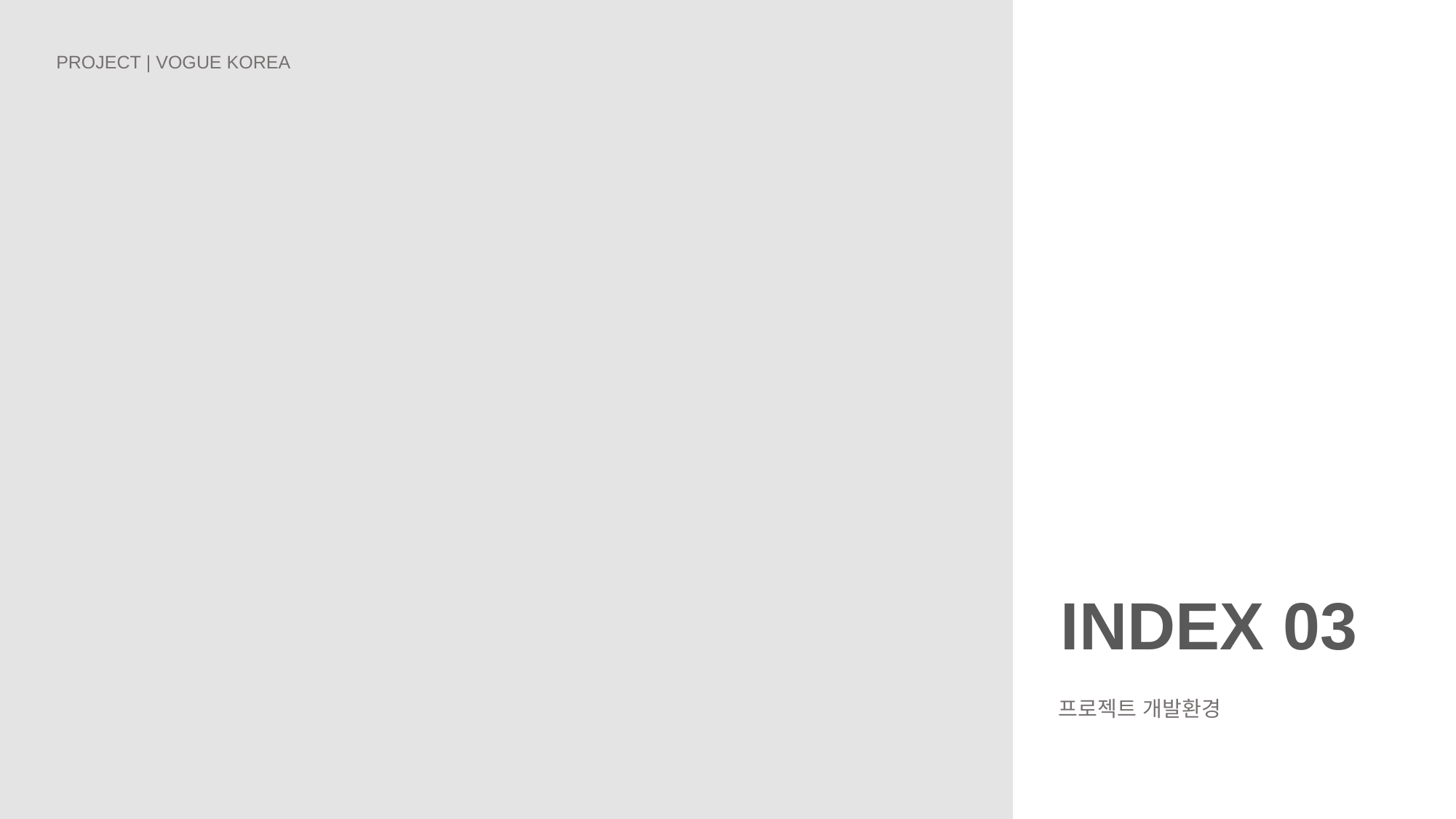

PROJECT | VOGUE KOREA
INDEX 03
프로젝트 개발환경